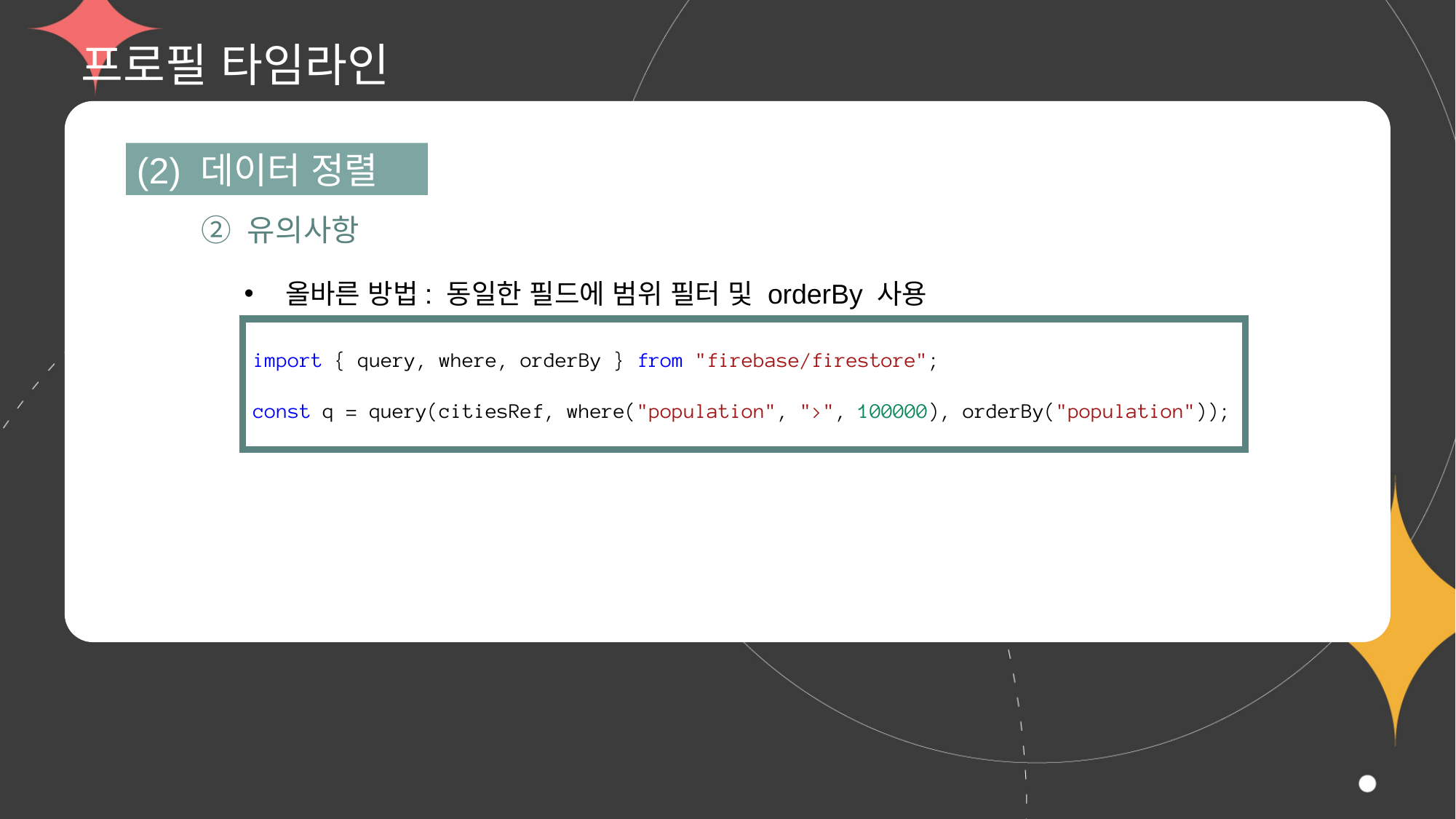

# 프로필 타임라인
(2) 데이터 정렬
② 유의사항
올바른 방법: 동일한 필드에 범위 필터 및 orderBy 사용
import { query, where, orderBy } from "firebase/firestore";

const q = query(citiesRef, where("population", ">", 100000), orderBy("population"));